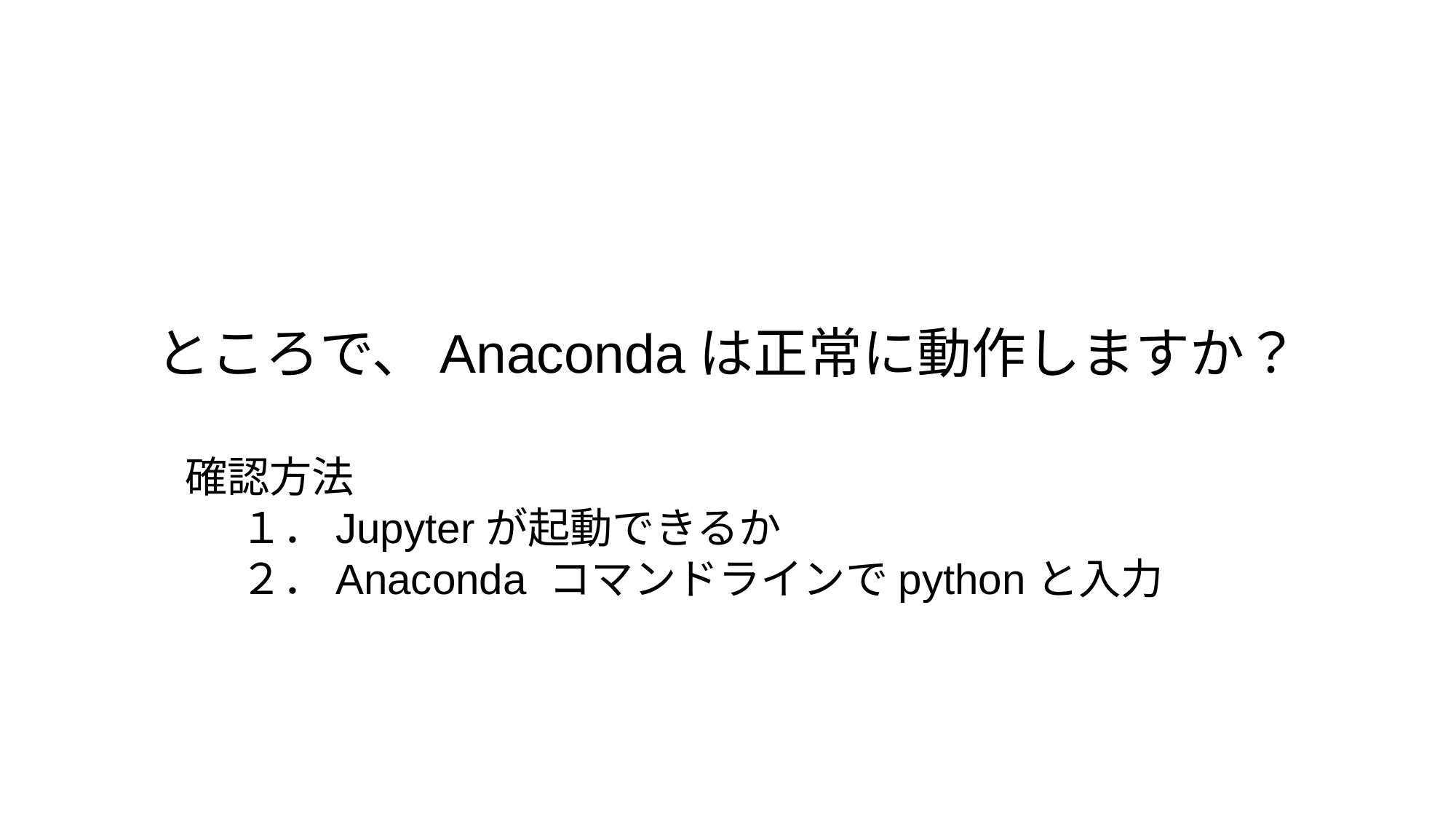

ところで、Anacondaは正常に動作しますか？

  確認方法
　　１．Jupyterが起動できるか
　　２．Anaconda コマンドラインでpythonと入力